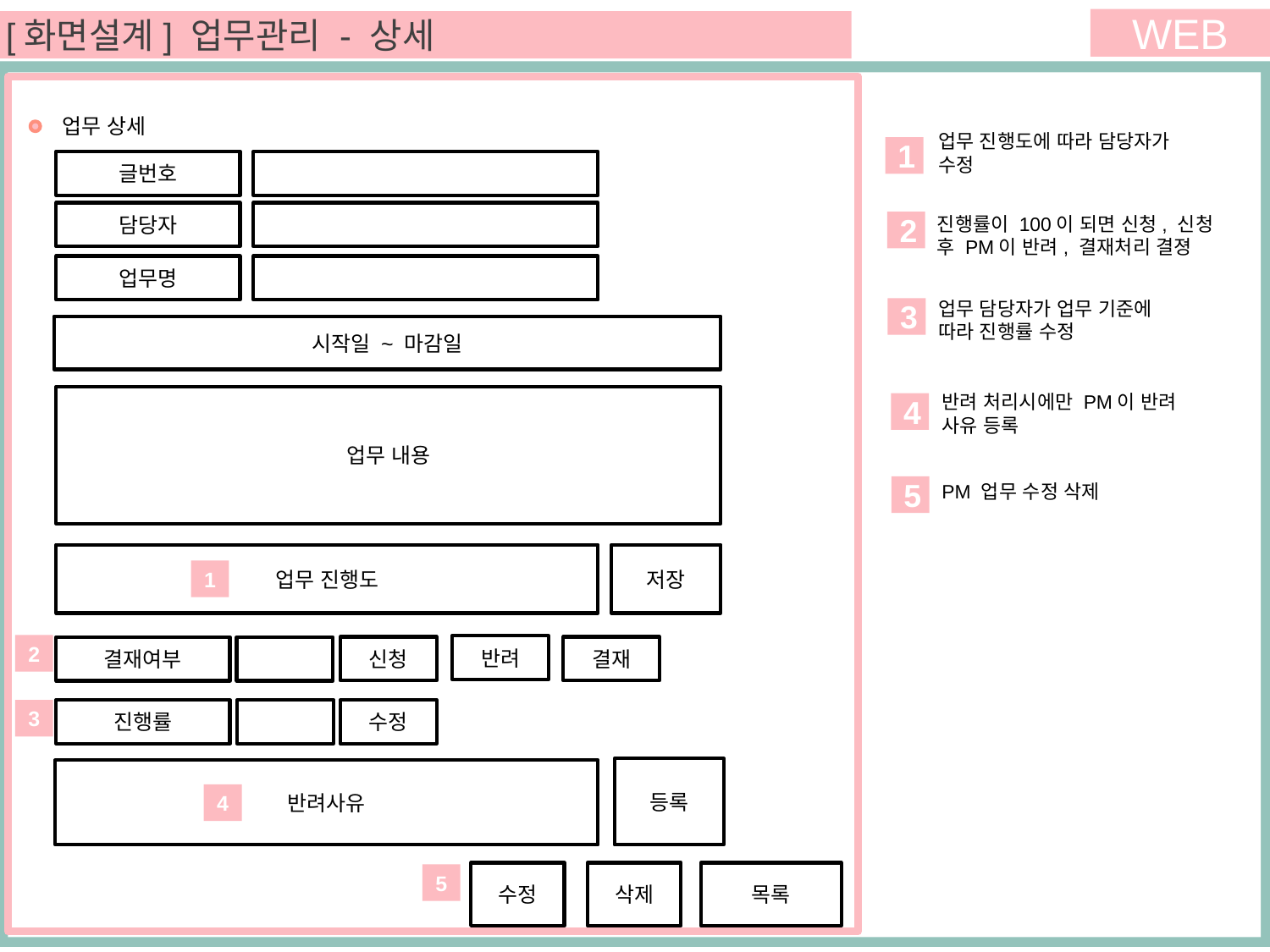

WEB
[화면설계] 업무관리 - 상세

 업무 상세

업무 진행도에 따라 담당자가 수정
1
글번호

담당자

진행률이 100이 되면 신청, 신청 후 PM이 반려, 결재처리 결졍
2
업무명

업무 담당자가 업무 기준에 따라 진행률 수정
3
시작일 ~ 마감일
반려 처리시에만 PM이 반려 사유 등록
업무 내용
4
PM 업무 수정 삭제
5
업무 진행도
저장
1
2
반려
신청
결재
결재여부

3
진행률

수정
등록
반려사유
4
수정
삭제
목록
5